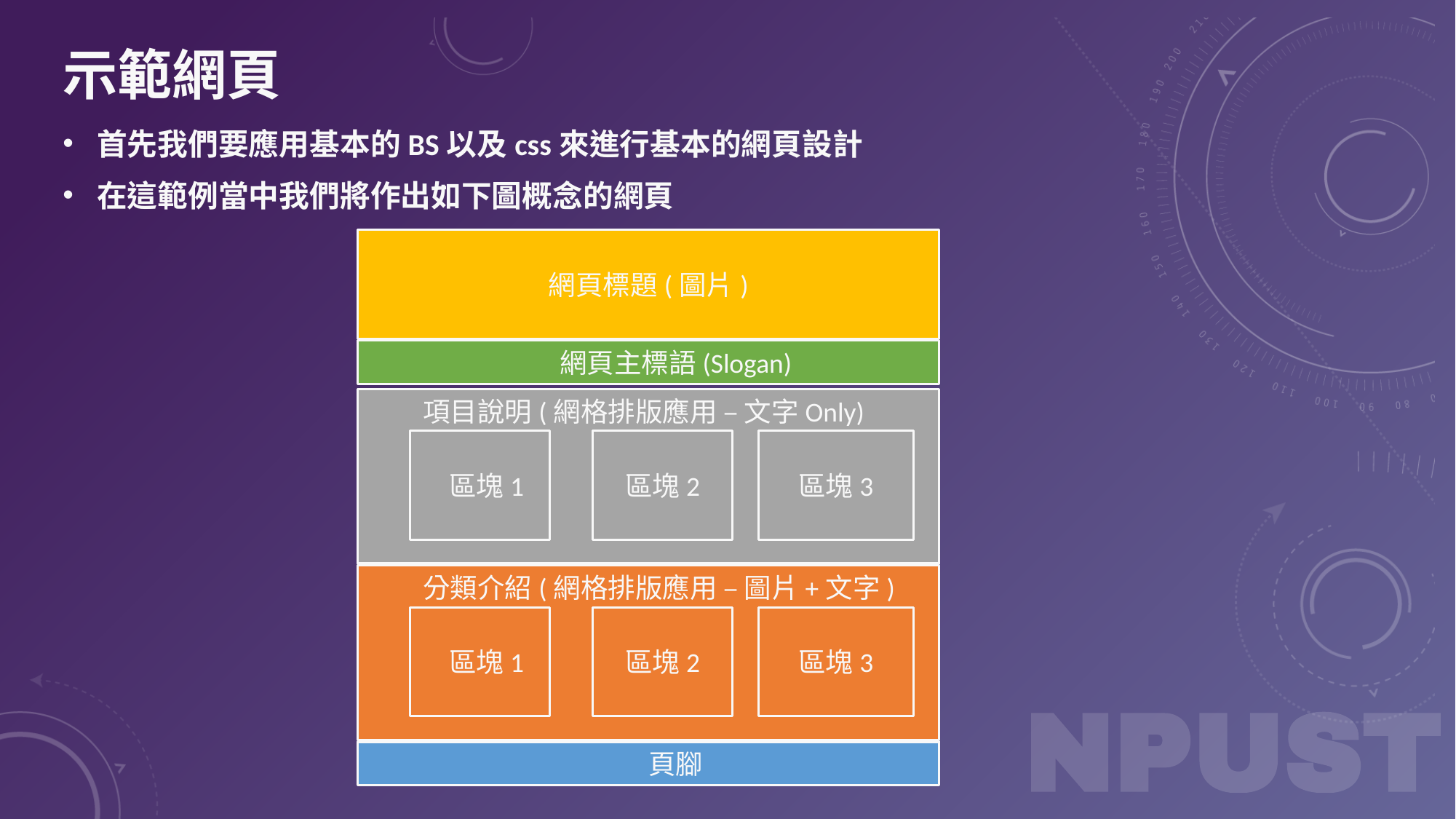

# 示範網頁
首先我們要應用基本的BS以及css來進行基本的網頁設計
在這範例當中我們將作出如下圖概念的網頁

網頁標題(圖片)

網頁主標語(Slogan)
項目說明(網格排版應用 – 文字Only)

 區塊1

區塊2

區塊3

分類介紹(網格排版應用 – 圖片+文字)

 區塊1

區塊2

區塊3

頁腳